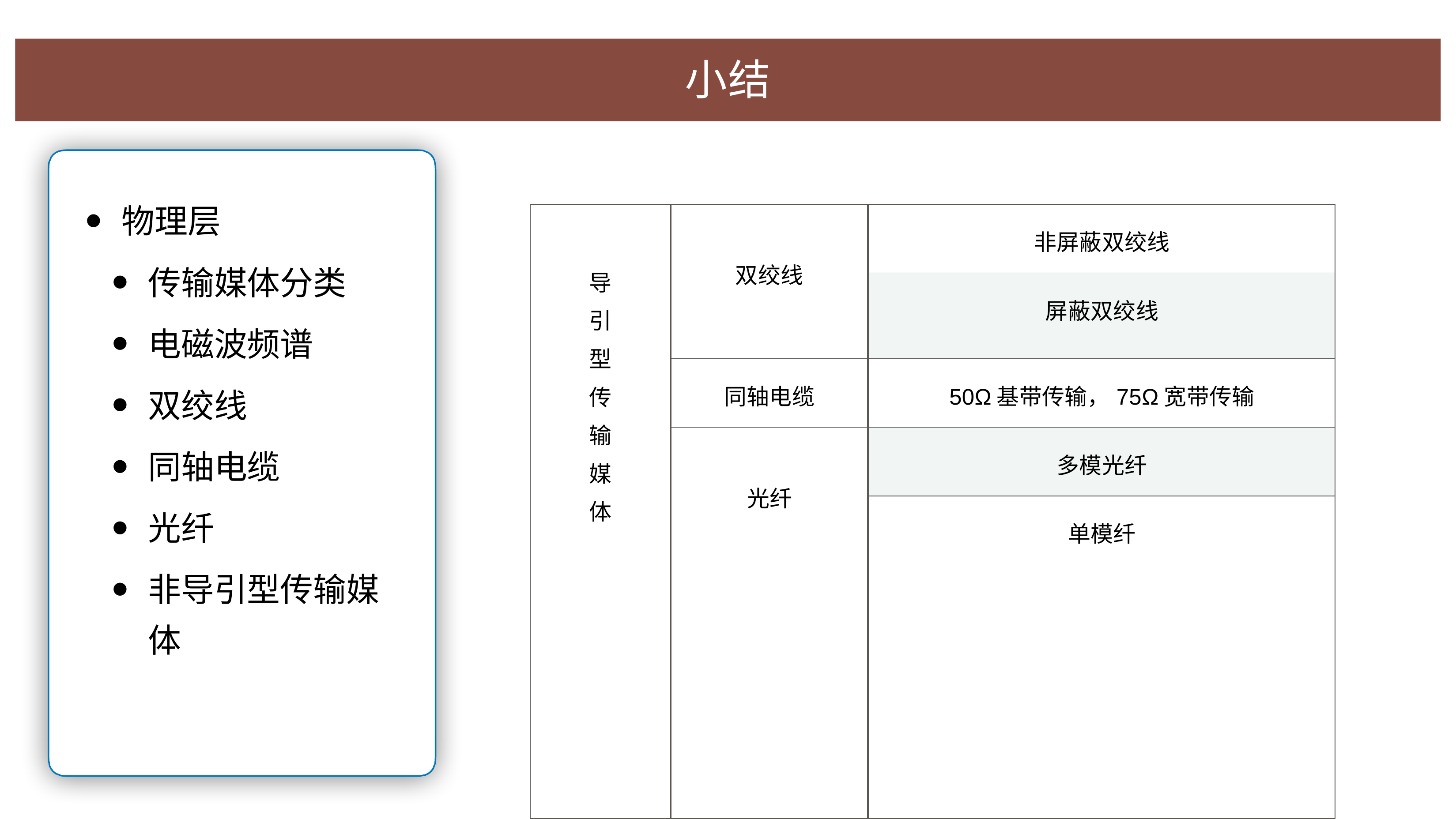

⼩结

物理层
传输媒体分类
电磁波频谱
双绞线
同轴电缆
光纤
⾮导引型传输媒 体
| 导 引 型 传 输 媒 体 | 双绞线 | ⾮屏蔽双绞线 |
| --- | --- | --- |
|  |  | 屏蔽双绞线 |
|  | 同轴电缆 | 50Ω基带传输，75Ω宽带传输 |
|  | 光纤 | 多模光纤 |
|  |  | 单模纤 |